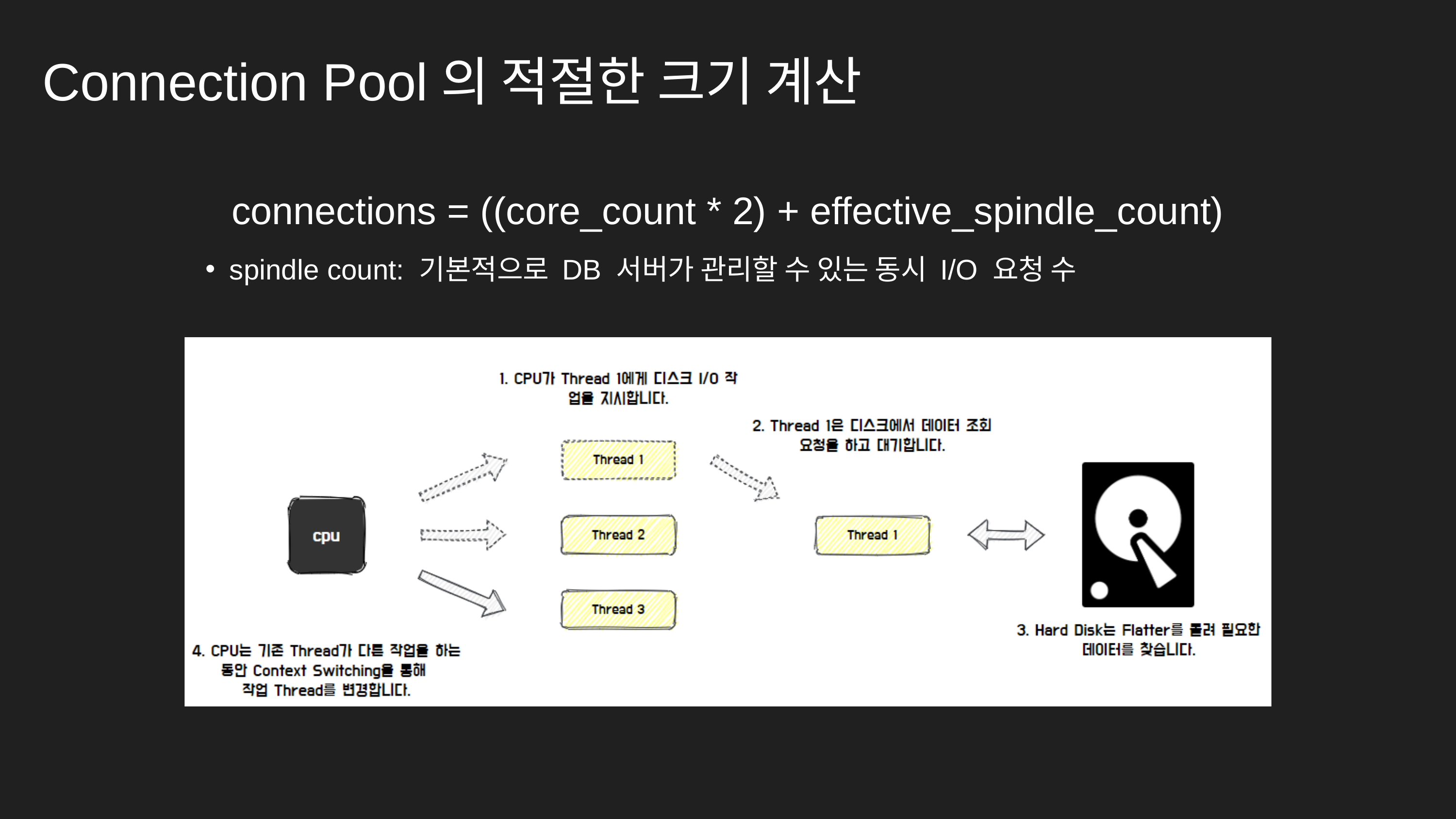

Connection Pool의 적절한 크기 계산
connections = ((core_count * 2) + effective_spindle_count)
spindle count: 기본적으로 DB 서버가 관리할 수 있는 동시 I/O 요청 수